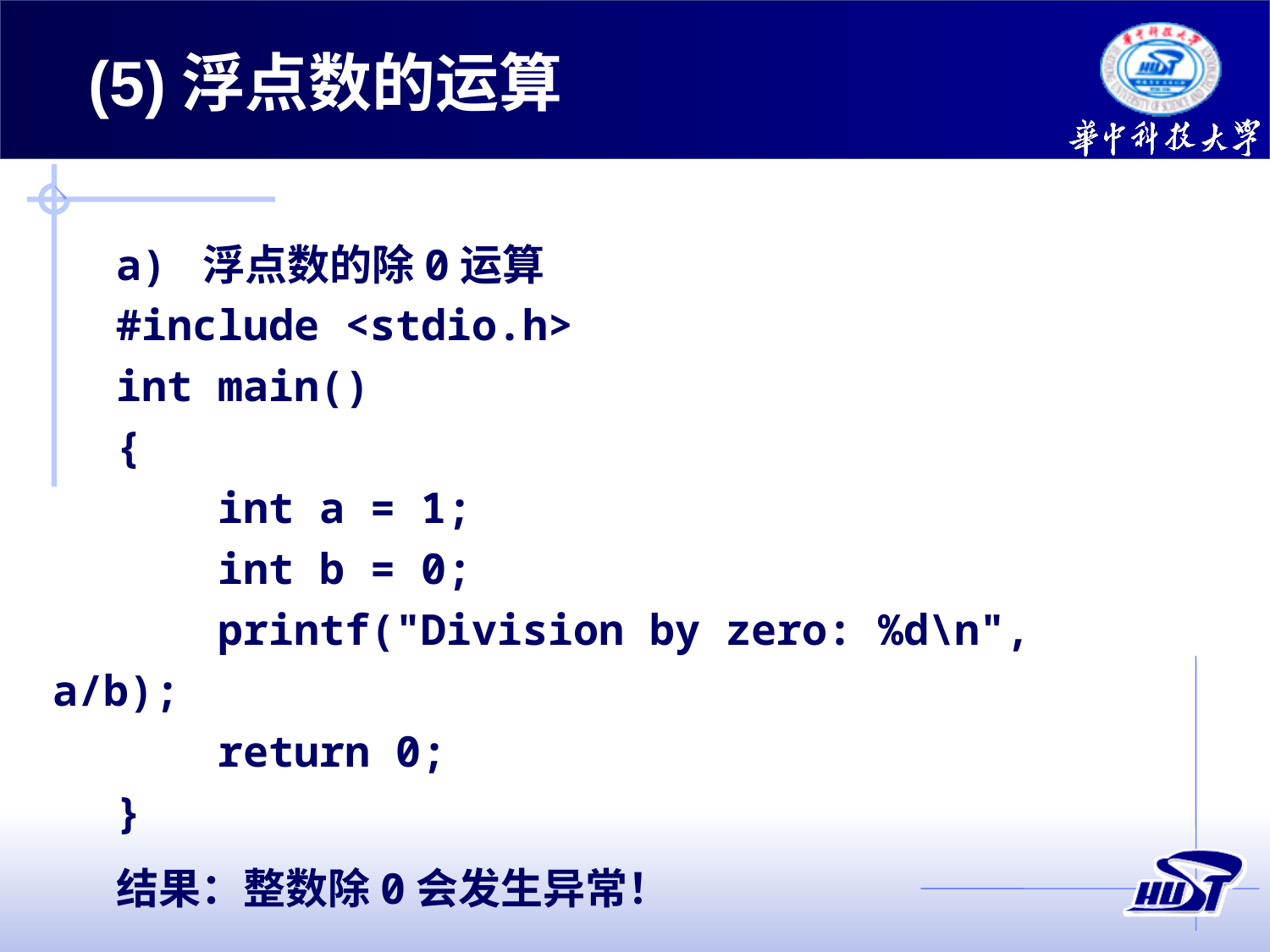

(5)浮点数的运算
a) 浮点数的除0运算
#include <stdio.h>
int main()
{
    int a = 1;
    int b = 0;
    printf("Division by zero: %d\n", a/b);
    return 0;
}
结果：整数除0会发生异常！